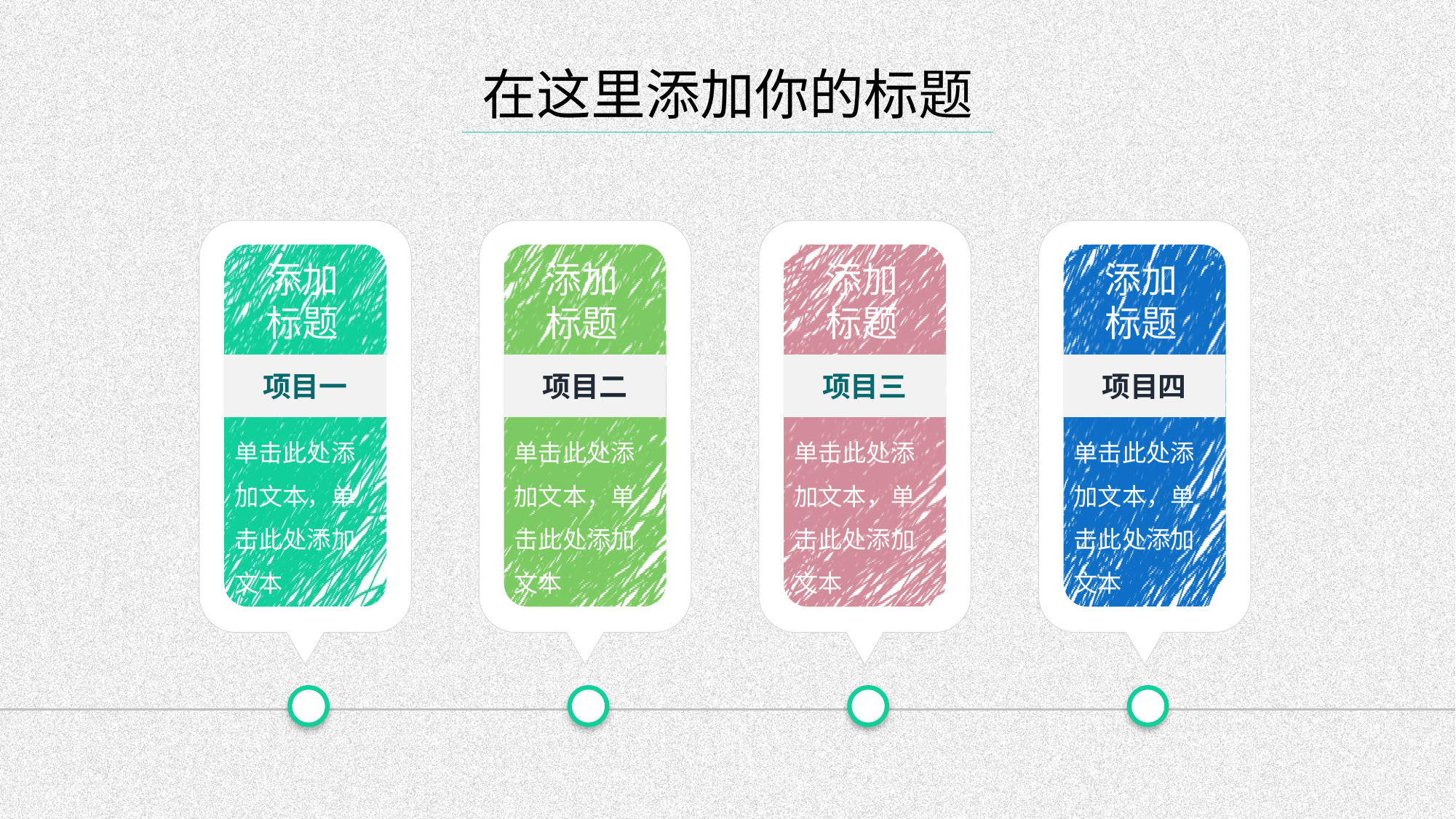

在这里添加你的标题

添加标题
项目四
单击此处添加文本，单击此处添加文本

添加标题
项目一
单击此处添加文本，单击此处添加文本

添加标题
项目二
单击此处添加文本，单击此处添加文本

添加标题
项目三
单击此处添加文本，单击此处添加文本